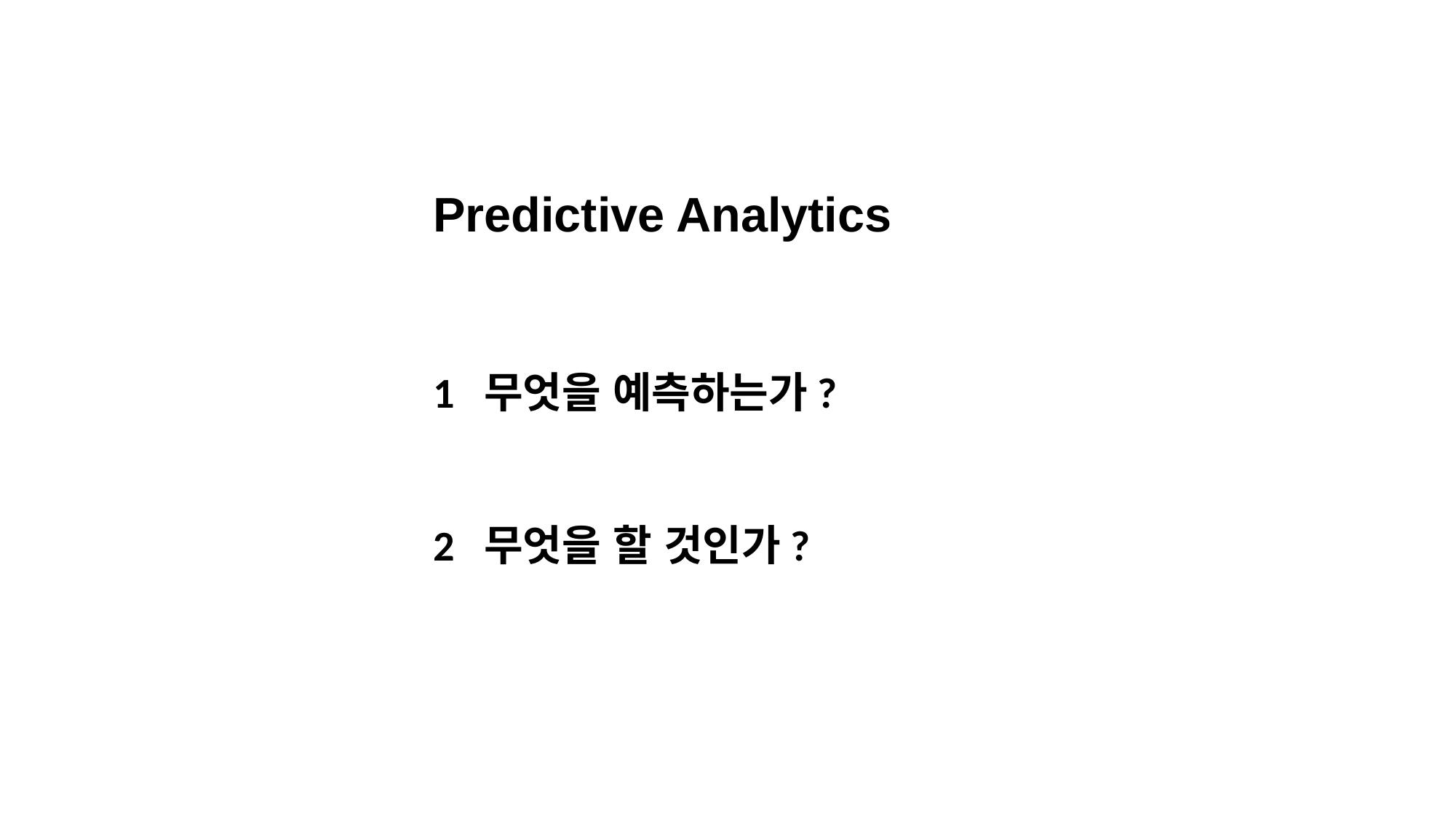

Predictive Analytics

1  무엇을 예측하는가?

2  무엇을 할 것인가?